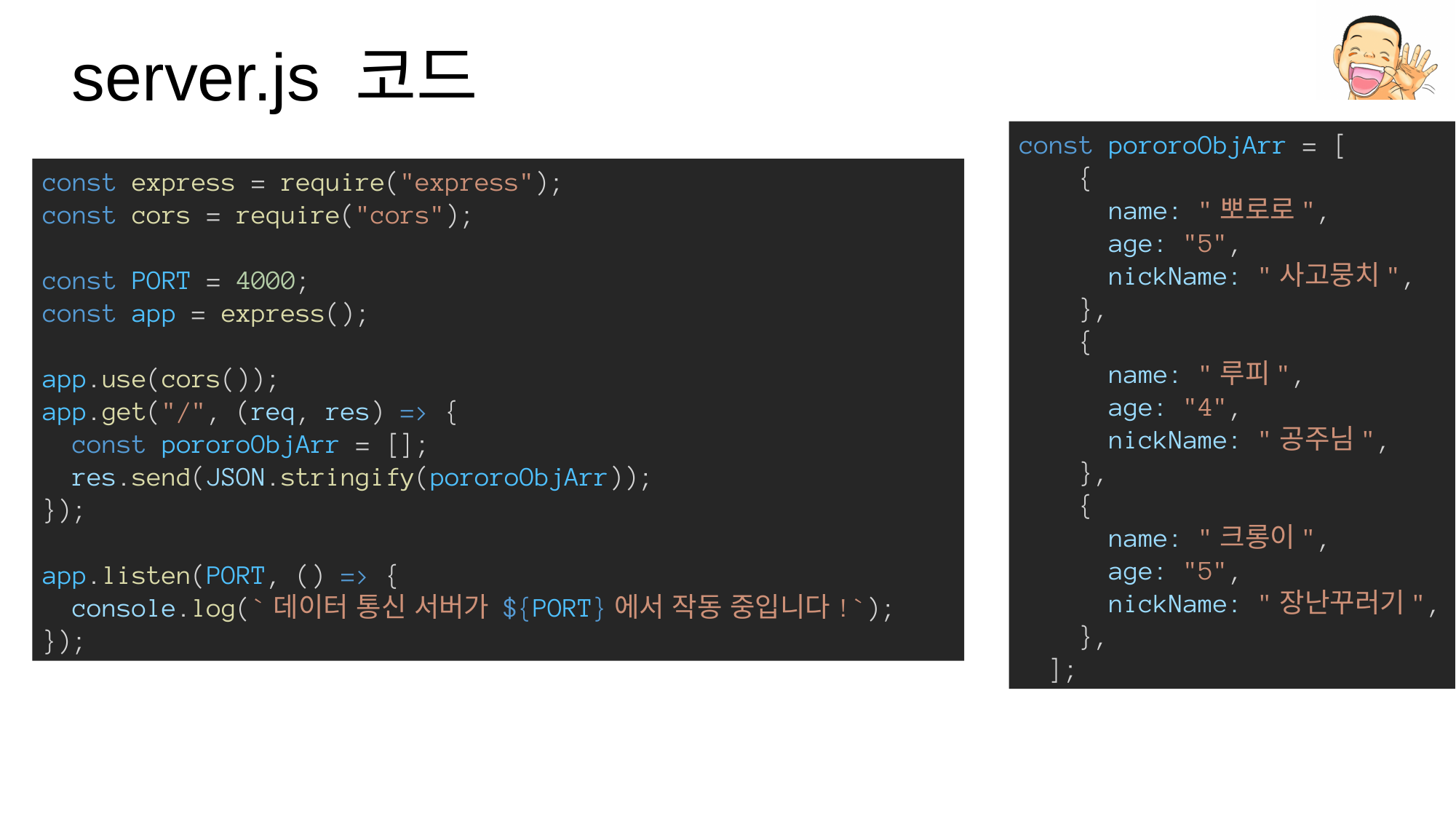

# server.js 코드
const pororoObjArr = [
    {
      name: "뽀로로",
      age: "5",
      nickName: "사고뭉치",
    },
    {
      name: "루피",
      age: "4",
      nickName: "공주님",
    },
    {
      name: "크롱이",
      age: "5",
      nickName: "장난꾸러기",
    },
  ];
const express = require("express");
const cors = require("cors");
const PORT = 4000;
const app = express();
app.use(cors());
app.get("/", (req, res) => {
  const pororoObjArr = [];
  res.send(JSON.stringify(pororoObjArr));
});
app.listen(PORT, () => {
  console.log(`데이터 통신 서버가 ${PORT}에서 작동 중입니다!`);
});